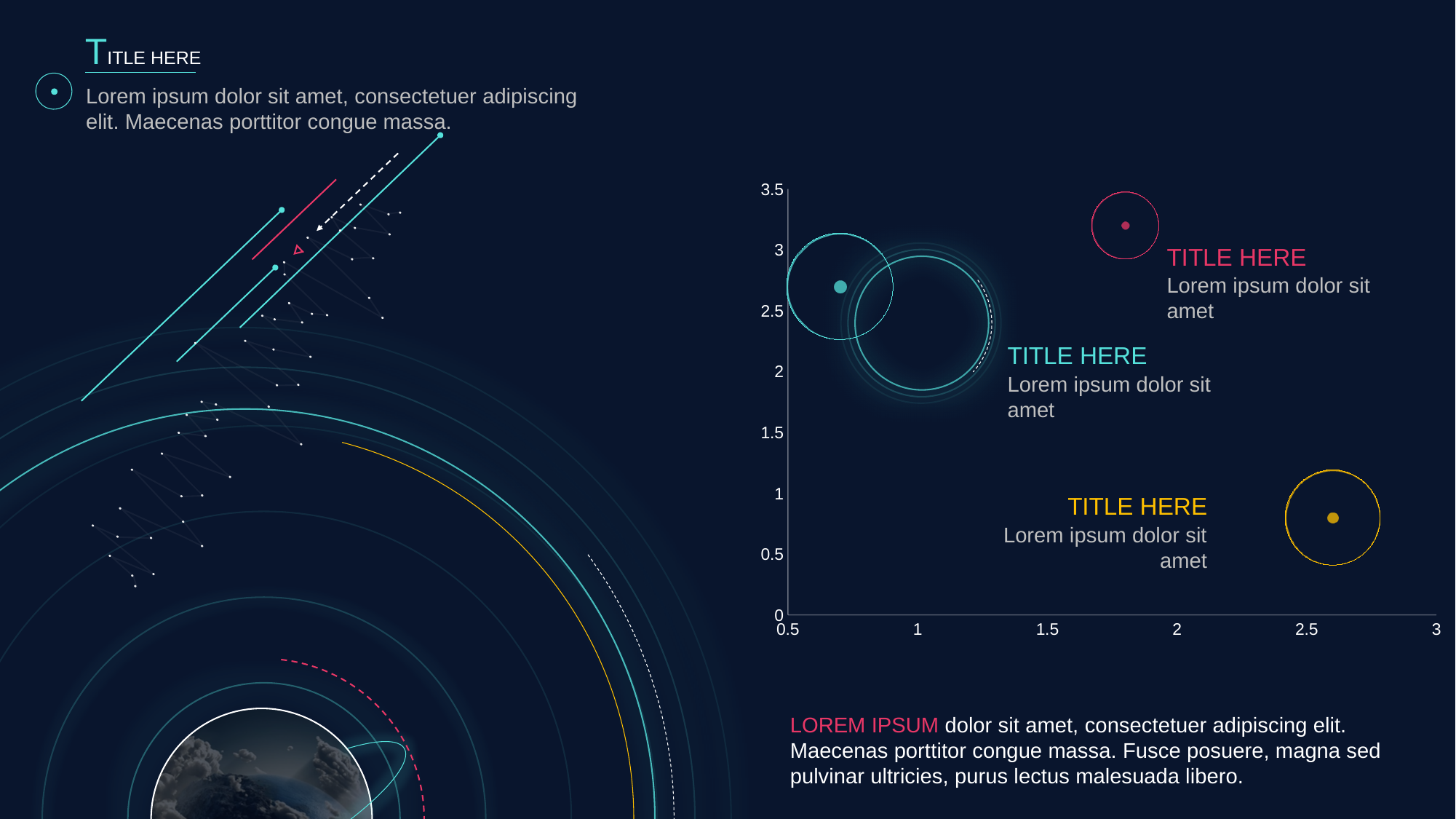

TITLE HERE

Lorem ipsum dolor sit amet, consectetuer adipiscing elit. Maecenas porttitor congue massa.

### Chart

| Category | Y 值 |
|---|---|
TITLE HERE

Lorem ipsum dolor sit amet

TITLE HERE
Lorem ipsum dolor sit amet

TITLE HERE

Lorem ipsum dolor sit amet

LOREM IPSUM dolor sit amet, consectetuer adipiscing elit. Maecenas porttitor congue massa. Fusce posuere, magna sed pulvinar ultricies, purus lectus malesuada libero.